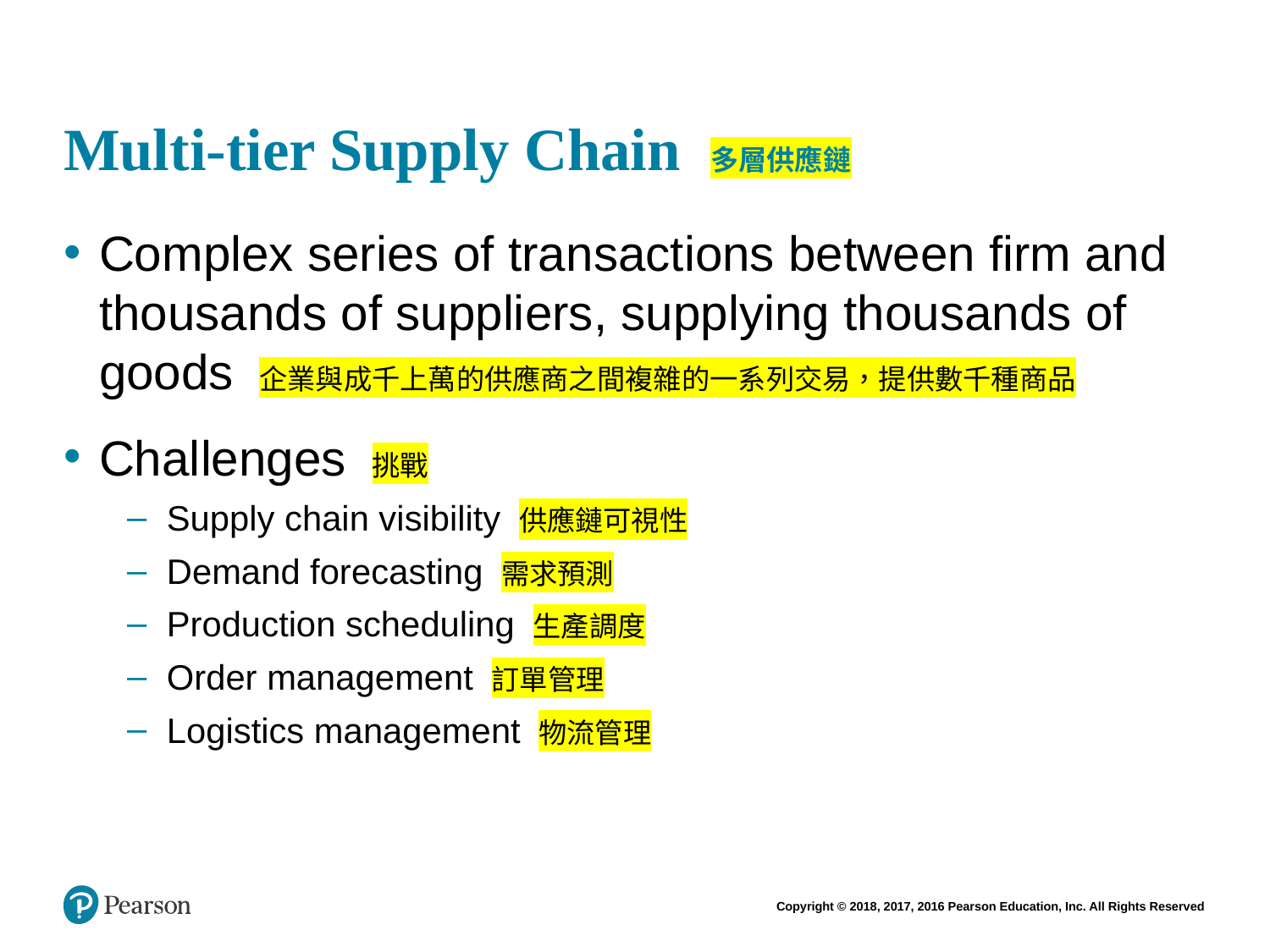

# Multi-tier Supply Chain 多層供應鏈
Complex series of transactions between firm and thousands of suppliers, supplying thousands of goods 企業與成千上萬的供應商之間複雜的一系列交易，提供數千種商品
Challenges 挑戰
Supply chain visibility 供應鏈可視性
Demand forecasting 需求預測
Production scheduling 生產調度
Order management 訂單管理
Logistics management 物流管理